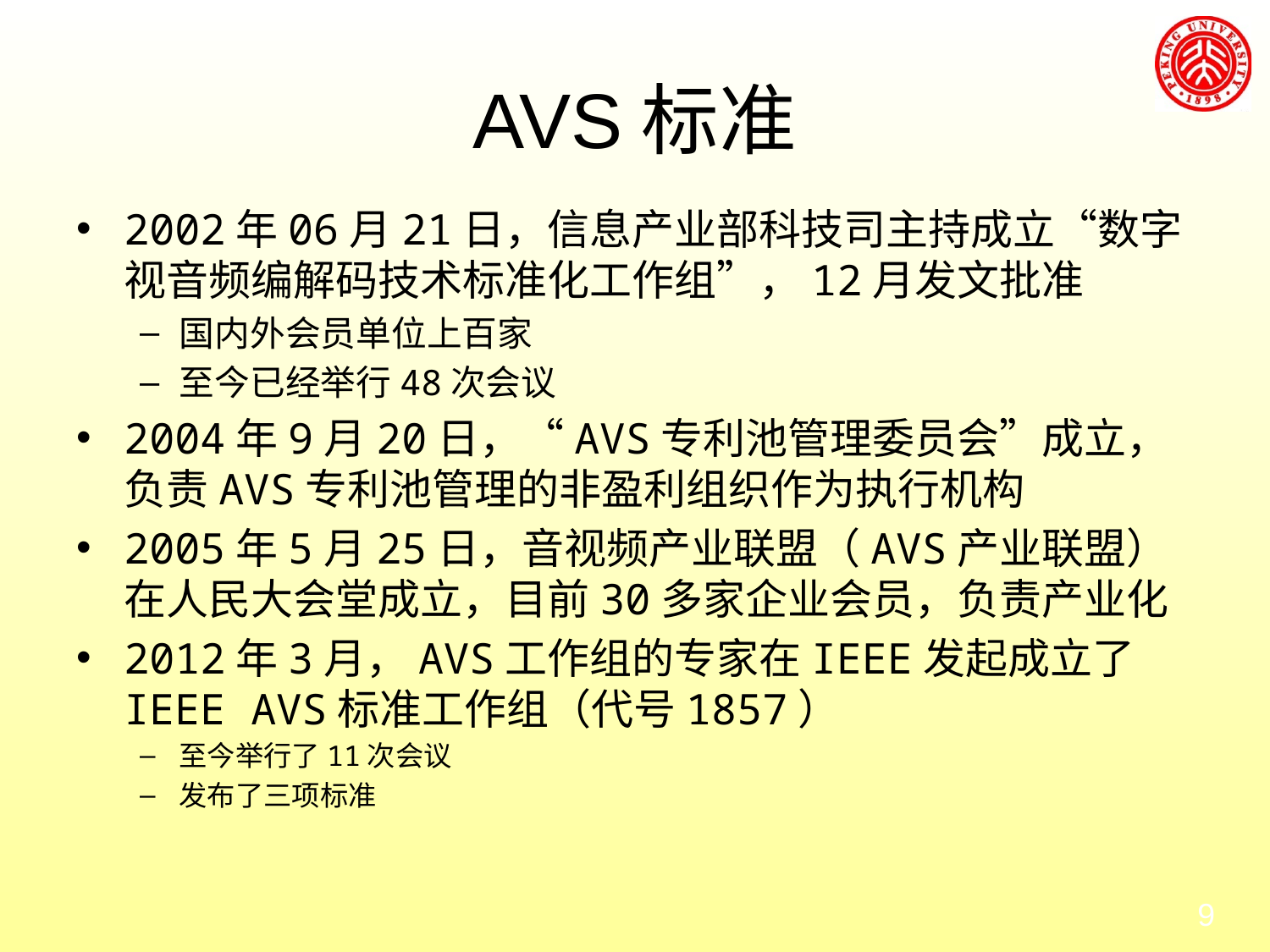

# AVS标准
2002年06月21日，信息产业部科技司主持成立“数字视音频编解码技术标准化工作组”，12月发文批准
国内外会员单位上百家
至今已经举行48次会议
2004年9月20日，“AVS专利池管理委员会”成立，负责AVS专利池管理的非盈利组织作为执行机构
2005年5月25日，音视频产业联盟（AVS产业联盟）在人民大会堂成立，目前30多家企业会员，负责产业化
2012年3月，AVS工作组的专家在IEEE发起成立了IEEE AVS标准工作组（代号1857）
至今举行了11次会议
发布了三项标准